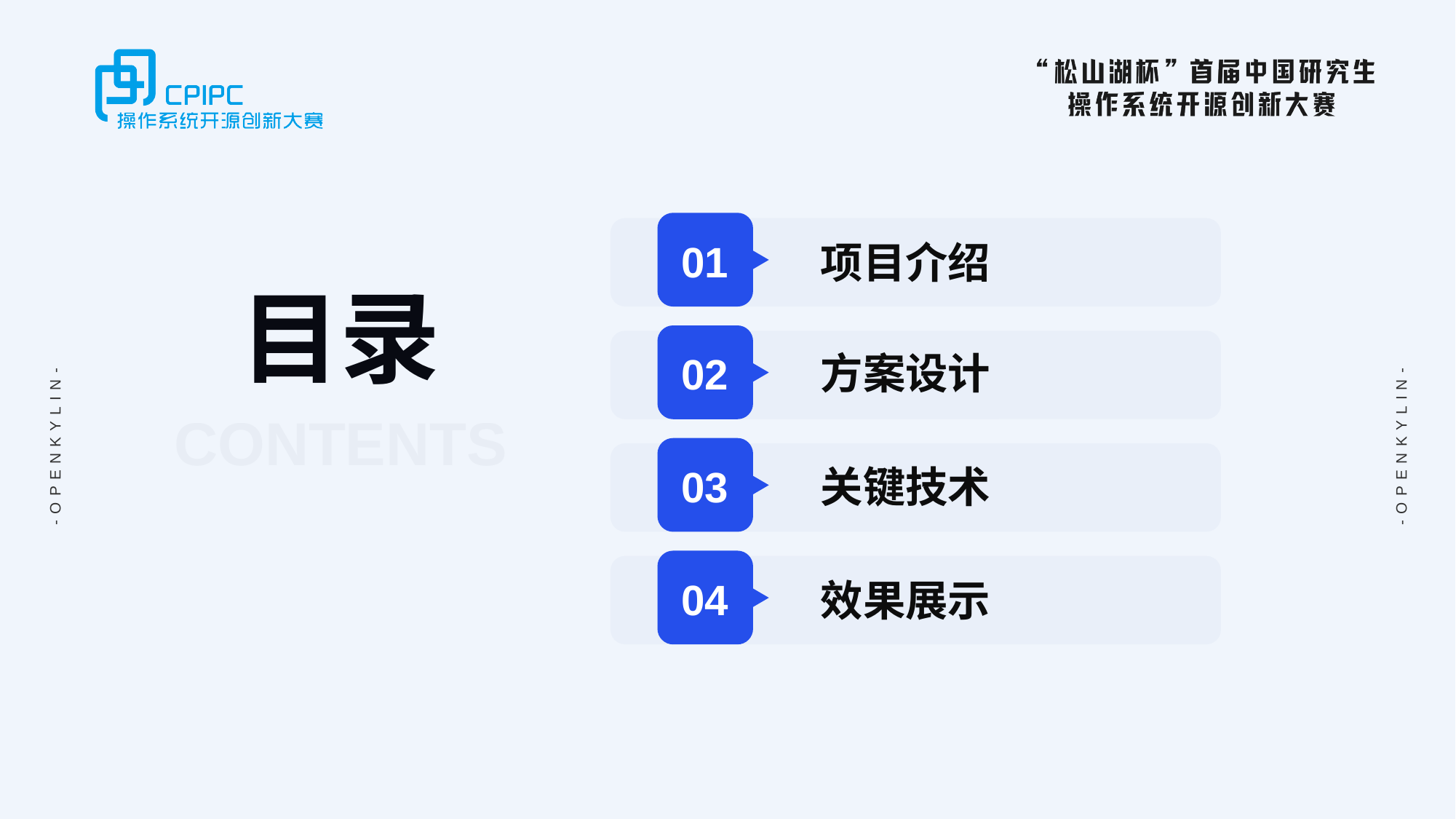

01
项目介绍

方案设计
02

关键技术
03

04
效果展示